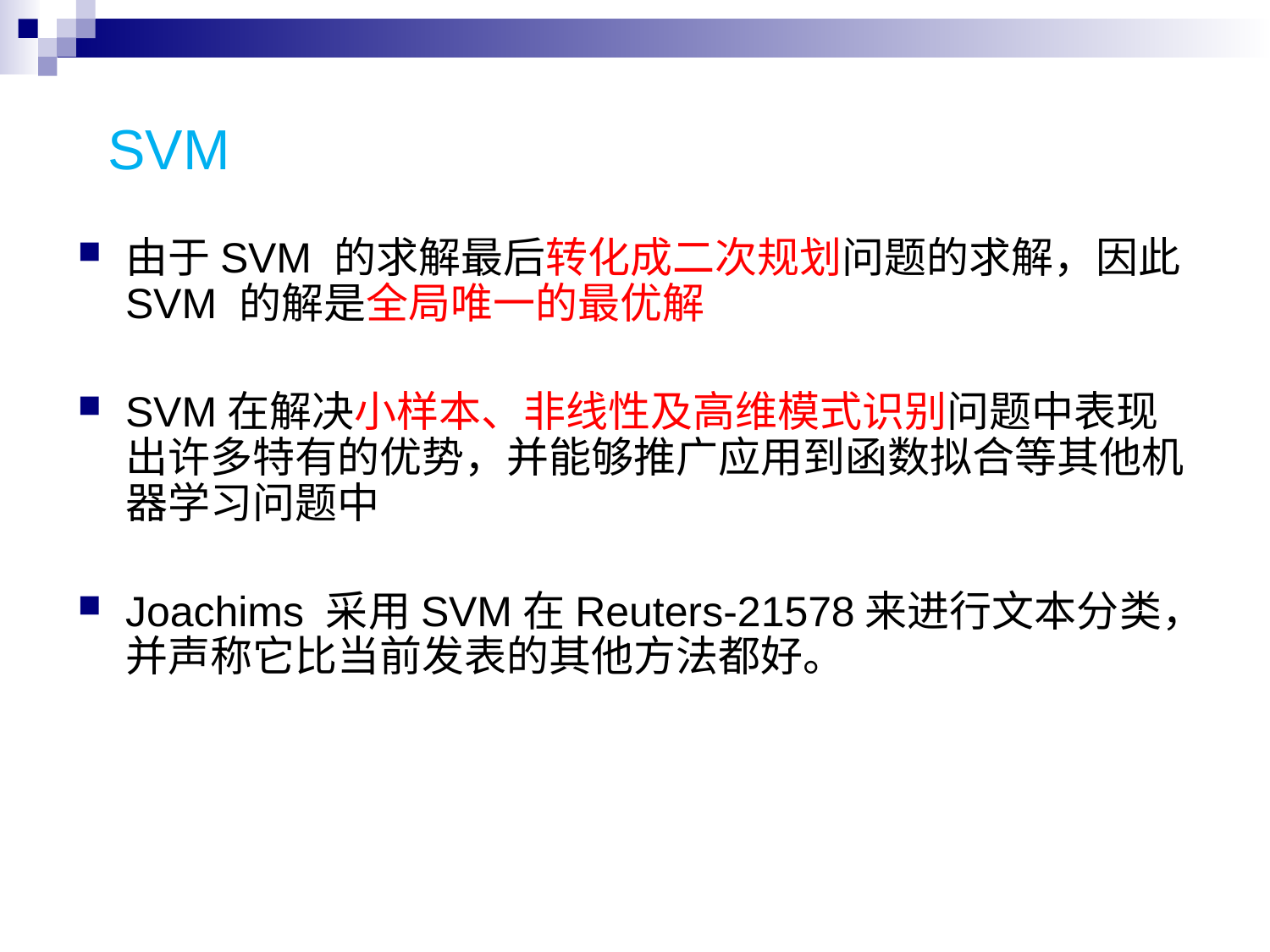

# SVM
由于SVM 的求解最后转化成二次规划问题的求解，因此SVM 的解是全局唯一的最优解

SVM在解决小样本、非线性及高维模式识别问题中表现出许多特有的优势，并能够推广应用到函数拟合等其他机器学习问题中

Joachims 采用SVM在Reuters-21578来进行文本分类，并声称它比当前发表的其他方法都好。